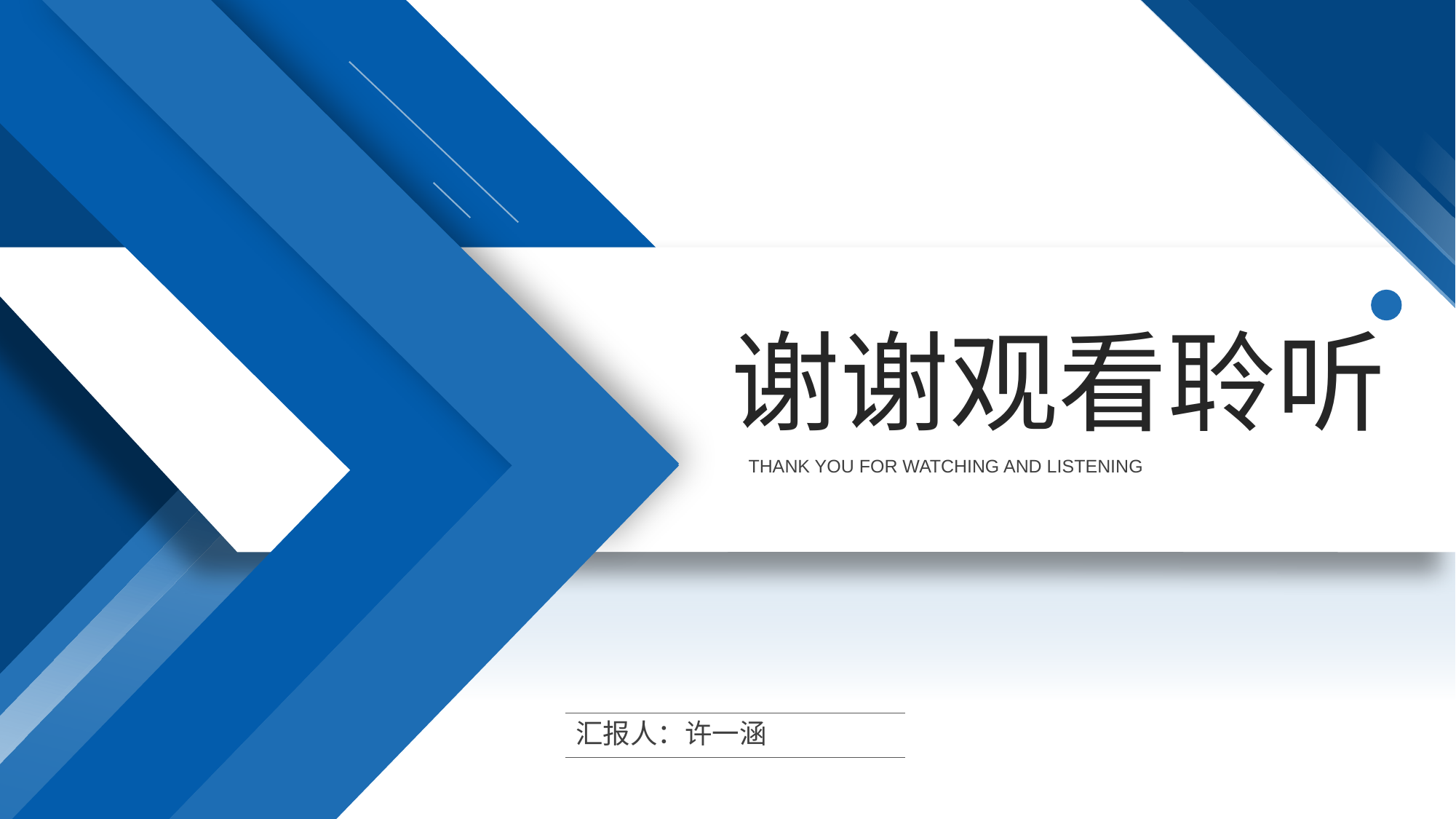

谢谢观看聆听
THANK YOU FOR WATCHING AND LISTENING

汇报人：许一涵